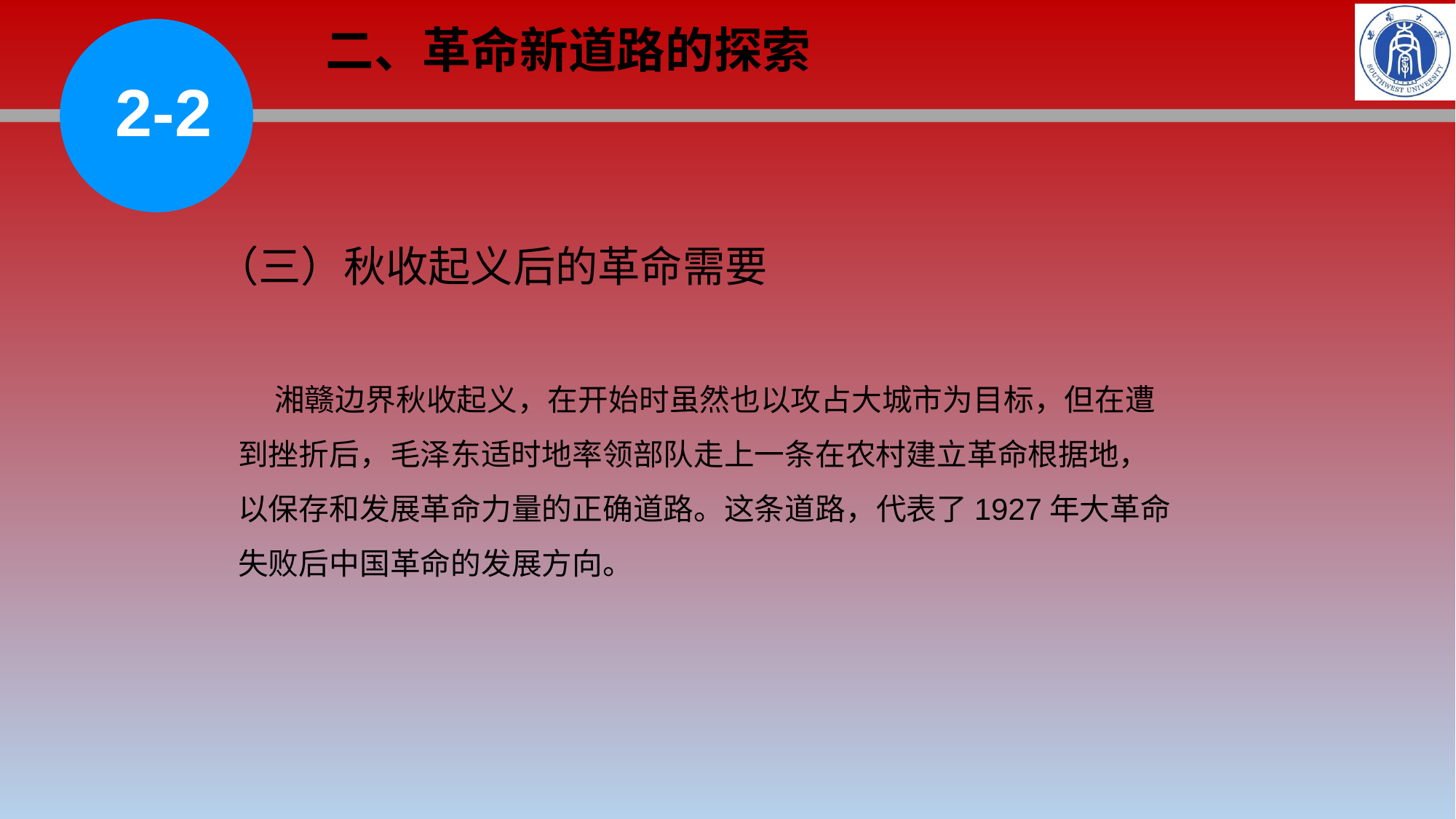

二、革命新道路的探索

2-2
（三）秋收起义后的革命需要

湘赣边界秋收起义，在开始时虽然也以攻占大城市为目标，但在遭到挫折后，毛泽东适时地率领部队走上一条在农村建立革命根据地，以保存和发展革命力量的正确道路。这条道路，代表了1927年大革命失败后中国革命的发展方向。